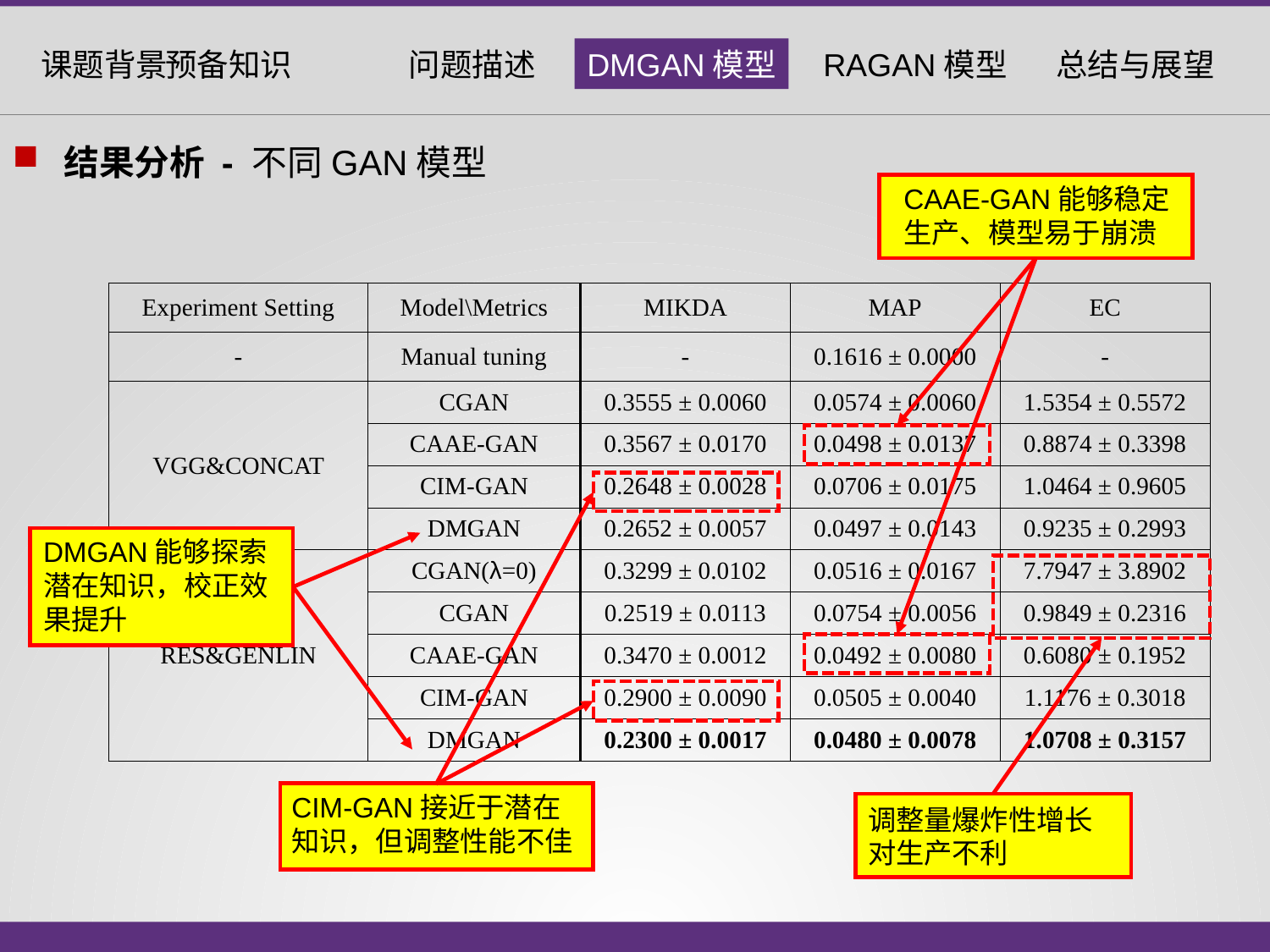

结果分析 - 不同GAN模型

CAAE-GAN能够稳定生产、模型易于崩溃
| Experiment Setting | Model\Metrics | MIKDA | MAP | EC |
| --- | --- | --- | --- | --- |
| - | Manual tuning | - | 0.1616 ± 0.0000 | - |
| VGG&CONCAT | CGAN | 0.3555 ± 0.0060 | 0.0574 ± 0.0060 | 1.5354 ± 0.5572 |
|  | CAAE-GAN | 0.3567 ± 0.0170 | 0.0498 ± 0.0137 | 0.8874 ± 0.3398 |
|  | CIM-GAN | 0.2648 ± 0.0028 | 0.0706 ± 0.0175 | 1.0464 ± 0.9605 |
|  | DMGAN | 0.2652 ± 0.0057 | 0.0497 ± 0.0143 | 0.9235 ± 0.2993 |
| RES&GENLIN | CGAN(λ=0) | 0.3299 ± 0.0102 | 0.0516 ± 0.0167 | 7.7947 ± 3.8902 |
|  | CGAN | 0.2519 ± 0.0113 | 0.0754 ± 0.0056 | 0.9849 ± 0.2316 |
|  | CAAE-GAN | 0.3470 ± 0.0012 | 0.0492 ± 0.0080 | 0.6080 ± 0.1952 |
|  | CIM-GAN | 0.2900 ± 0.0090 | 0.0505 ± 0.0040 | 1.1176 ± 0.3018 |
|  | DMGAN | 0.2300 ± 0.0017 | 0.0480 ± 0.0078 | 1.0708 ± 0.3157 |

DMGAN能够探索潜在知识，校正效果提升

CIM-GAN接近于潜在知识，但调整性能不佳

调整量爆炸性增长
对生产不利